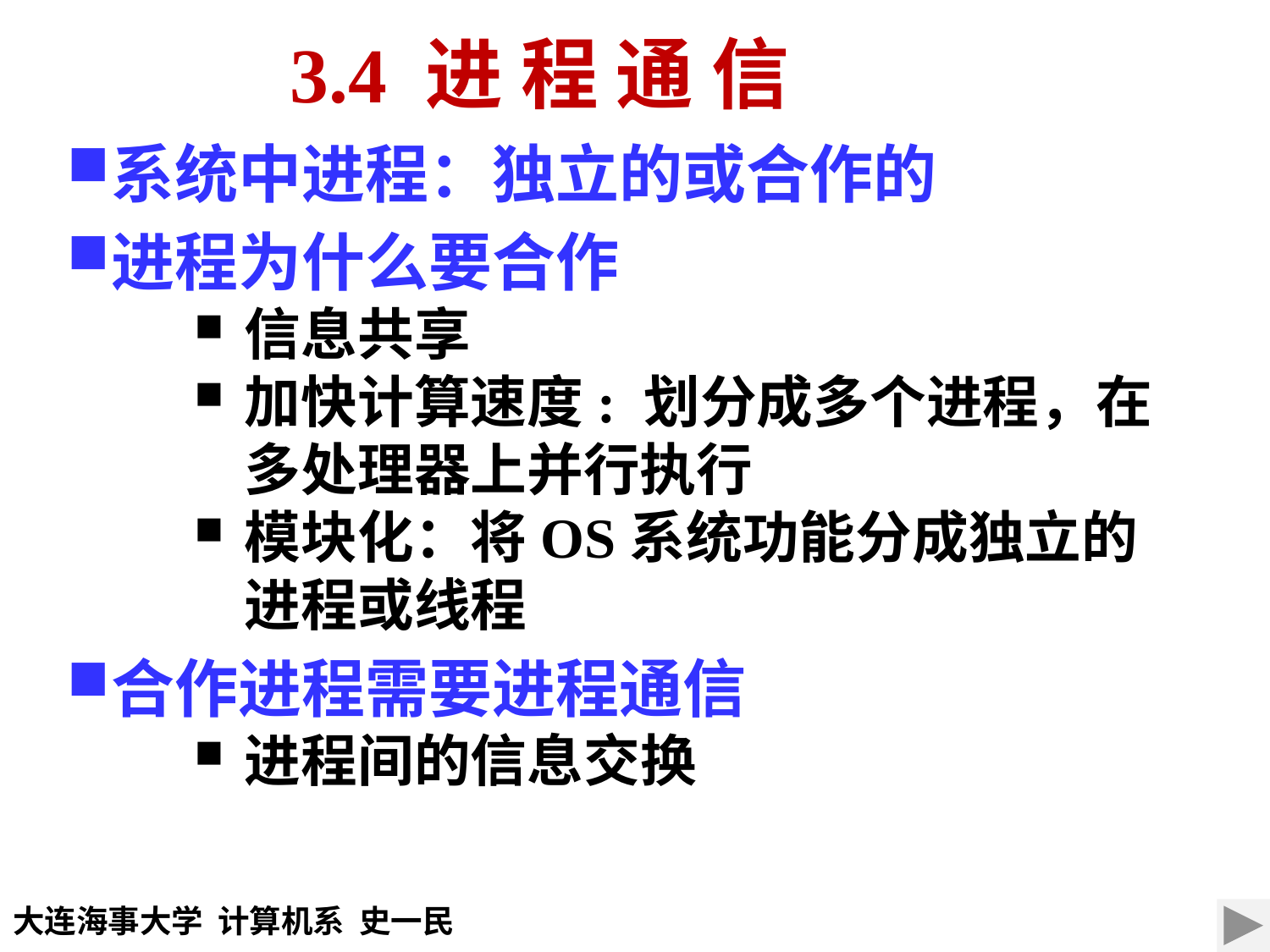

3.4 进 程 通 信
系统中进程：独立的或合作的
进程为什么要合作
信息共享
加快计算速度: 划分成多个进程，在多处理器上并行执行
模块化：将OS系统功能分成独立的进程或线程
合作进程需要进程通信
进程间的信息交换
大连海事大学  计算机系  史一民